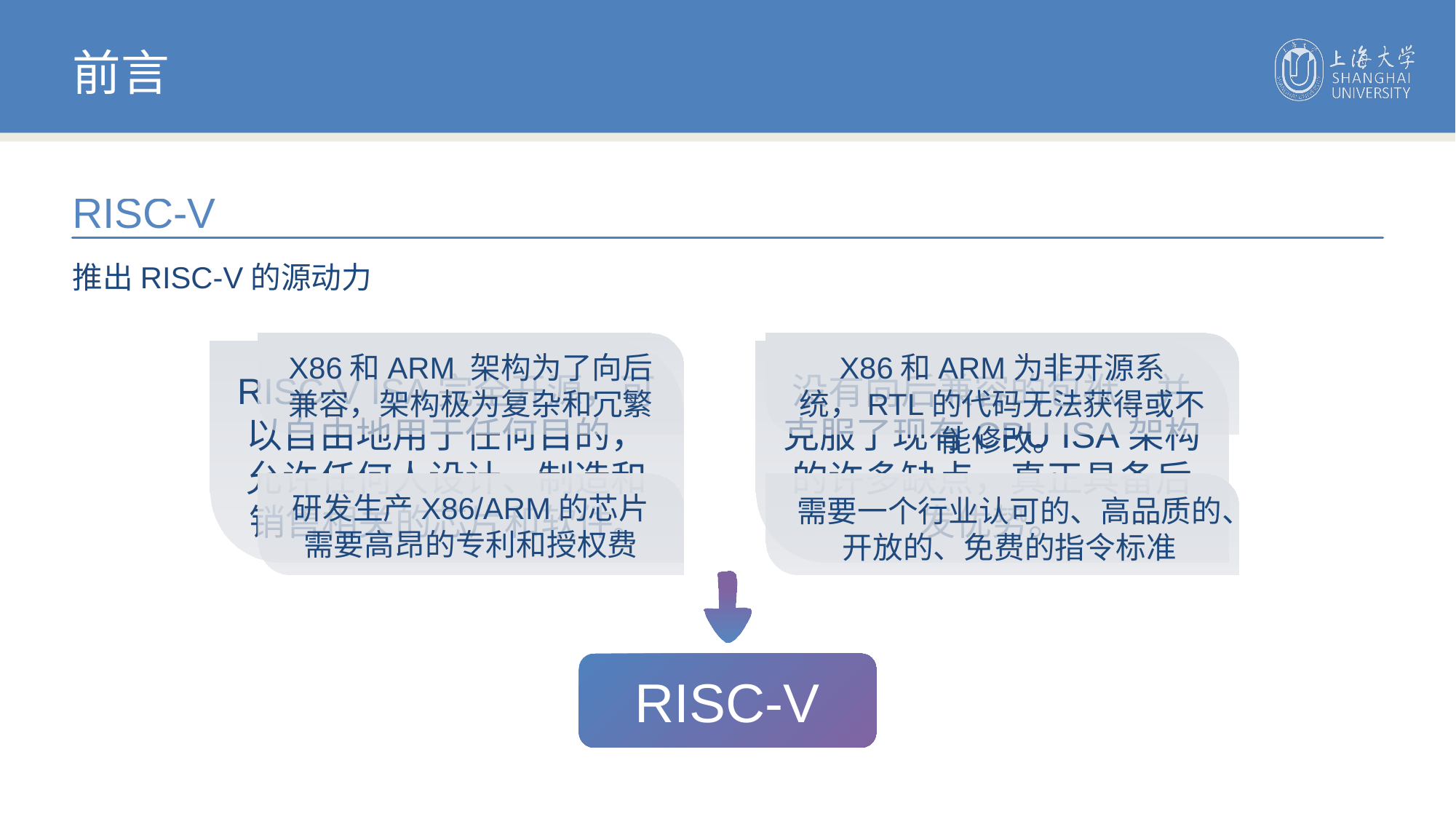

前言
RISC-V
推出RISC-V的源动力

X86和ARM 架构为了向后兼容，架构极为复杂和冗繁

X86和ARM为非开源系统，RTL的代码无法获得或不能修改。

RISC-V ISA完全开源，可以自由地用于任何目的，允许任何人设计、制造和销售相关的芯片和软件。

没有向后兼容的包袱，并克服了现有CPU ISA架构的许多缺点，真正具备后发优势。

需要一个行业认可的、高品质的、开放的、免费的指令标准

研发生产X86/ARM的芯片需要高昂的专利和授权费

RISC-V